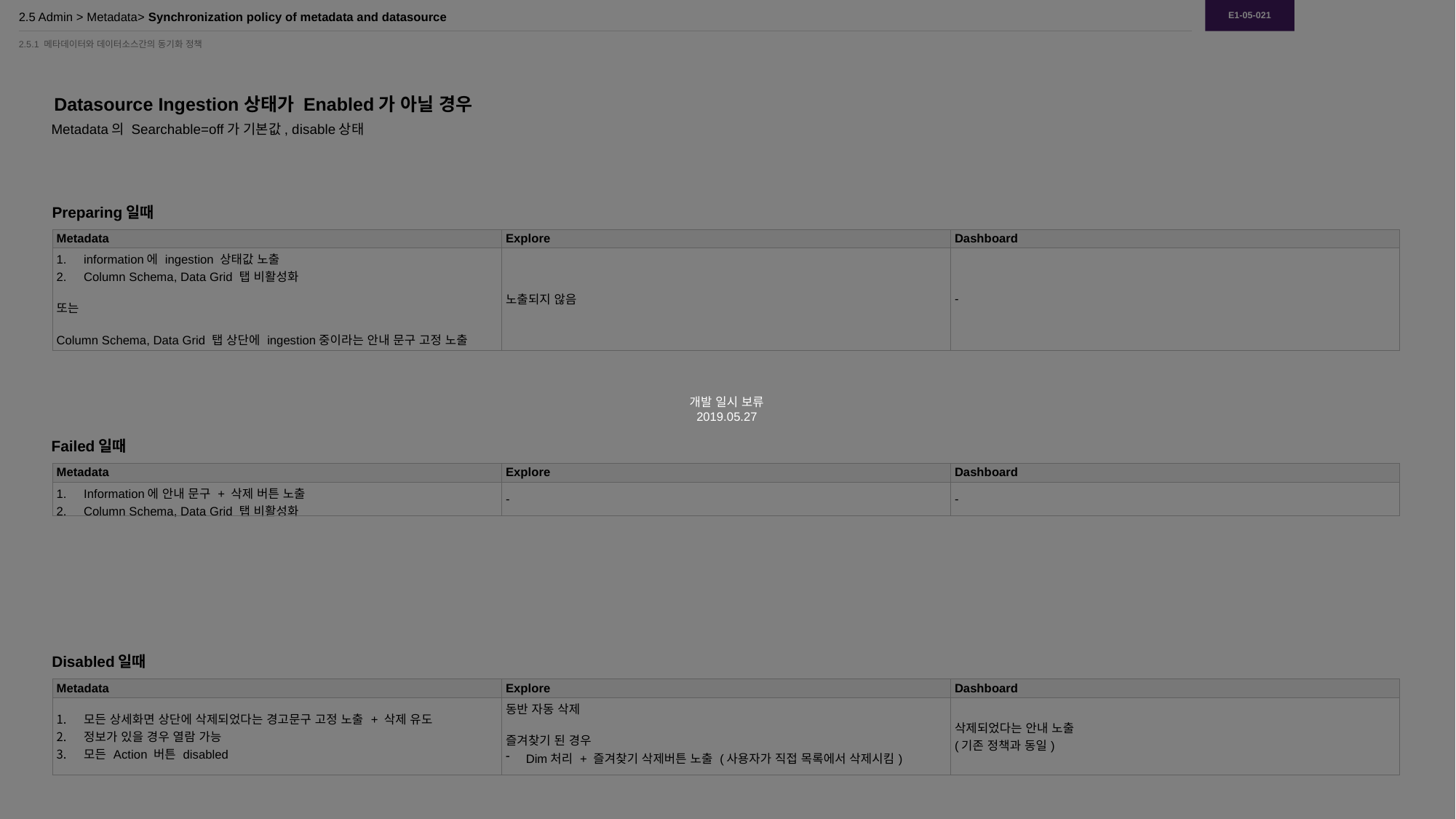

E1-05-021
개발 일시 보류
2019.05.27
# 2.5 Admin > Metadata> Synchronization policy of metadata and datasource
2.5.1 메타데이터와 데이터소스간의 동기화 정책
Datasource Ingestion상태가 Enabled가 아닐 경우
Metadata의 Searchable=off가 기본값, disable상태
Preparing일때
| Metadata | Explore | Dashboard |
| --- | --- | --- |
| information에 ingestion 상태값 노출 Column Schema, Data Grid 탭 비활성화 또는 Column Schema, Data Grid 탭 상단에 ingestion중이라는 안내 문구 고정 노출 | 노출되지 않음 | - |
Failed일때
| Metadata | Explore | Dashboard |
| --- | --- | --- |
| Information에 안내 문구 + 삭제 버튼 노출 Column Schema, Data Grid 탭 비활성화 | - | - |
Disabled일때
| Metadata | Explore | Dashboard |
| --- | --- | --- |
| 모든 상세화면 상단에 삭제되었다는 경고문구 고정 노출 + 삭제 유도 정보가 있을 경우 열람 가능 모든 Action 버튼 disabled | 동반 자동 삭제 즐겨찾기 된 경우 Dim처리 + 즐겨찾기 삭제버튼 노출 (사용자가 직접 목록에서 삭제시킴) | 삭제되었다는 안내 노출 (기존 정책과 동일) |